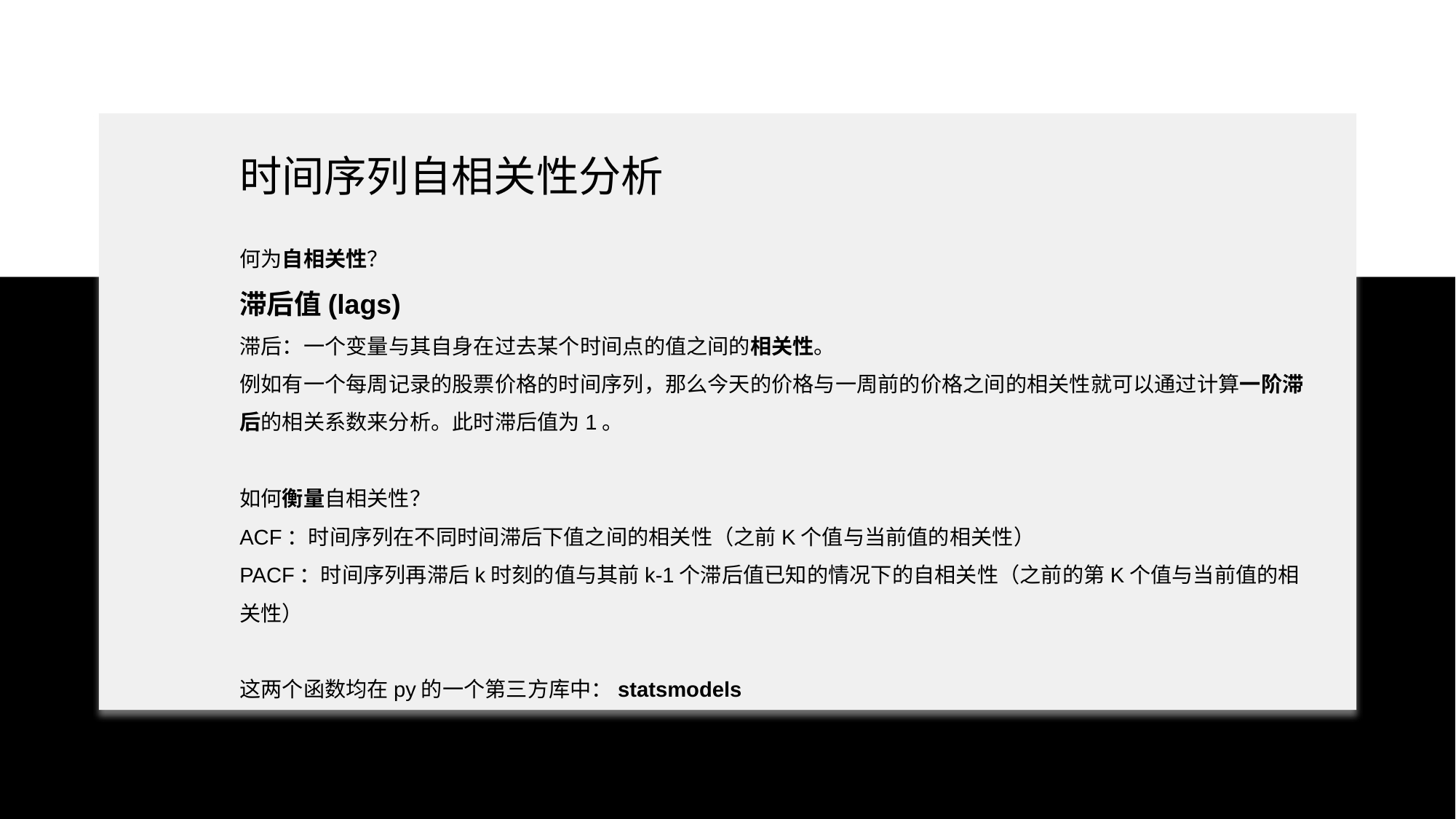

时间序列自相关性分析
何为自相关性？
滞后值(lags)
滞后：一个变量与其自身在过去某个时间点的值之间的相关性。
例如有一个每周记录的股票价格的时间序列，那么今天的价格与一周前的价格之间的相关性就可以通过计算一阶滞后的相关系数来分析。此时滞后值为1。

如何衡量自相关性？
ACF：时间序列在不同时间滞后下值之间的相关性（之前K个值与当前值的相关性）
PACF：时间序列再滞后k时刻的值与其前k-1个滞后值已知的情况下的自相关性（之前的第K个值与当前值的相关性）

这两个函数均在py的一个第三方库中：statsmodels